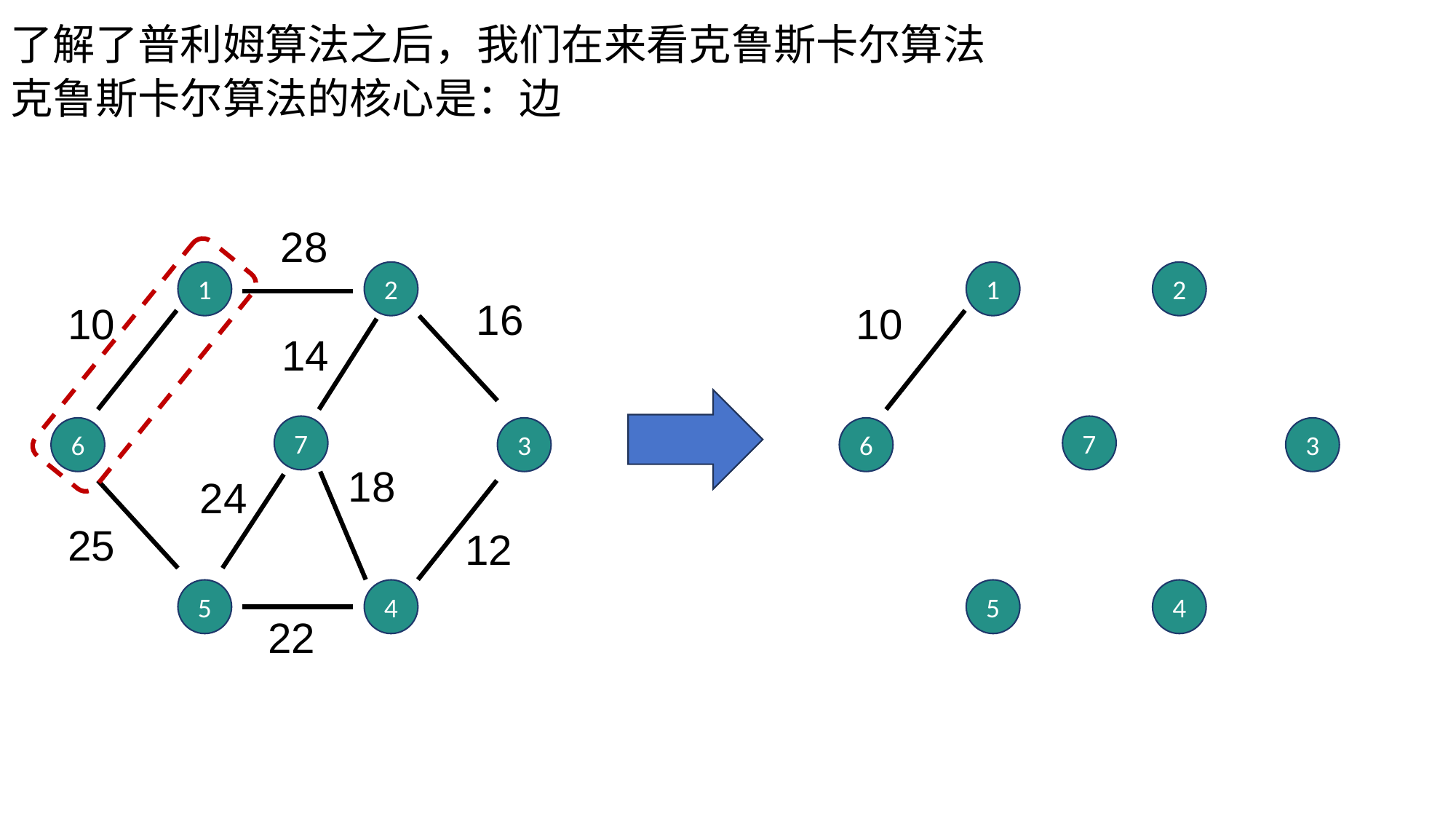

了解了普利姆算法之后，我们在来看克鲁斯卡尔算法
克鲁斯卡尔算法的核心是：边
28

1
2
1
2
16
10
10
14

7
7
6
3
6
3
18
24
25
12
5
4
5
4
22